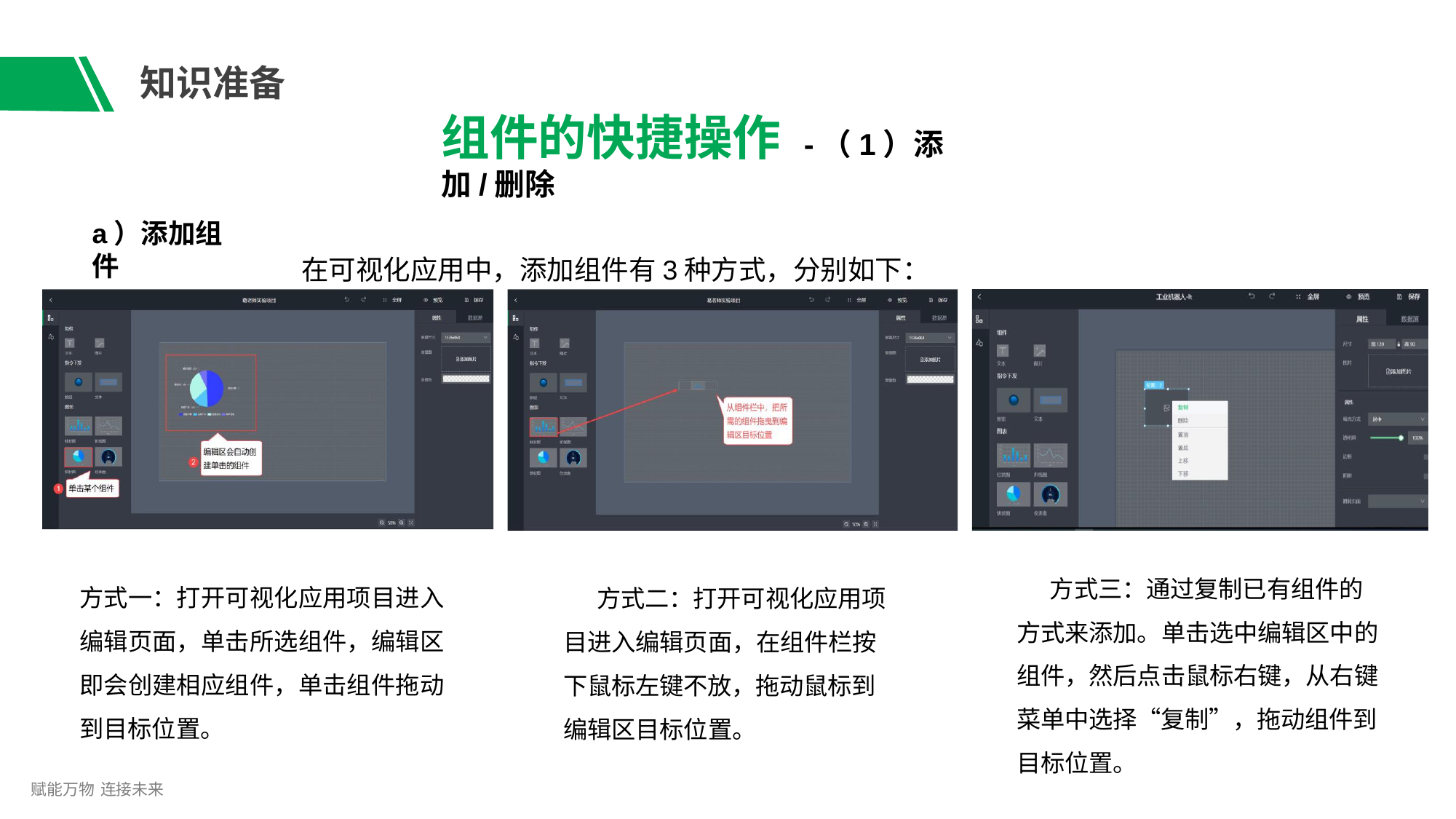

# 知识准备
组件的快捷操作 -（1）添加/删除
在可视化应用中，添加组件有3种方式，分别如下：
a）添加组件

方式三：通过复制已有组件的 方式来添加。单击选中编辑区中的 组件，然后点击鼠标右键，从右键 菜单中选择“复制”，拖动组件到 目标位置。
方式一：打开可视化应用项目进入 编辑页面，单击所选组件，编辑区 即会创建相应组件，单击组件拖动 到目标位置。
方式二：打开可视化应用项 目进入编辑页面，在组件栏按 下鼠标左键不放，拖动鼠标到 编辑区目标位置。
赋能万物 连接未来